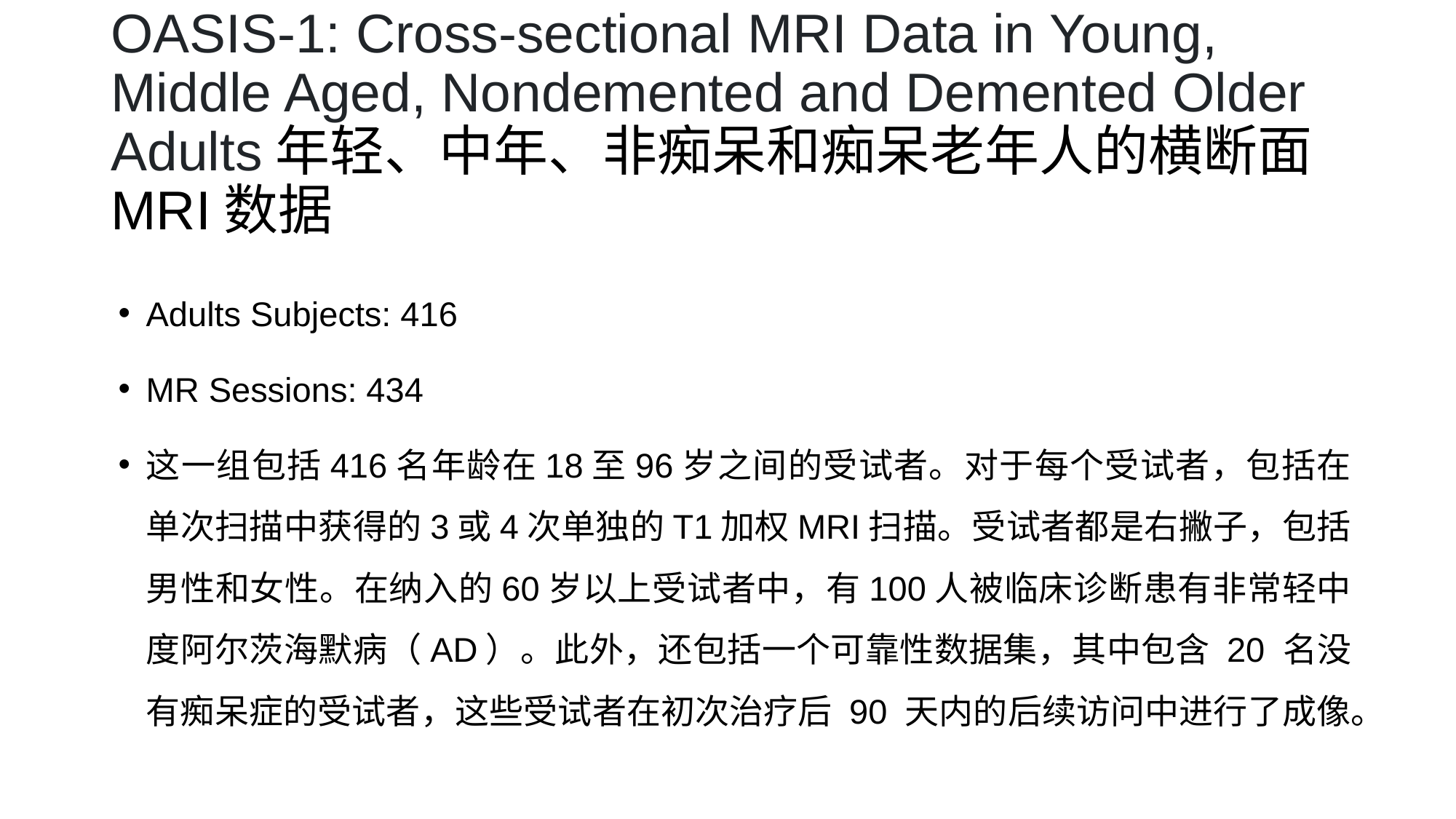

# OASIS-1: Cross-sectional MRI Data in Young, Middle Aged, Nondemented and Demented Older Adults年轻、中年、非痴呆和痴呆老年人的横断面MRI数据
Adults Subjects: 416
MR Sessions: 434
这一组包括416名年龄在18至96岁之间的受试者。对于每个受试者，包括在单次扫描中获得的3或4次单独的T1加权MRI扫描。受试者都是右撇子，包括男性和女性。在纳入的60岁以上受试者中，有100人被临床诊断患有非常轻中度阿尔茨海默病（AD）。此外，还包括一个可靠性数据集，其中包含 20 名没有痴呆症的受试者，这些受试者在初次治疗后 90 天内的后续访问中进行了成像。